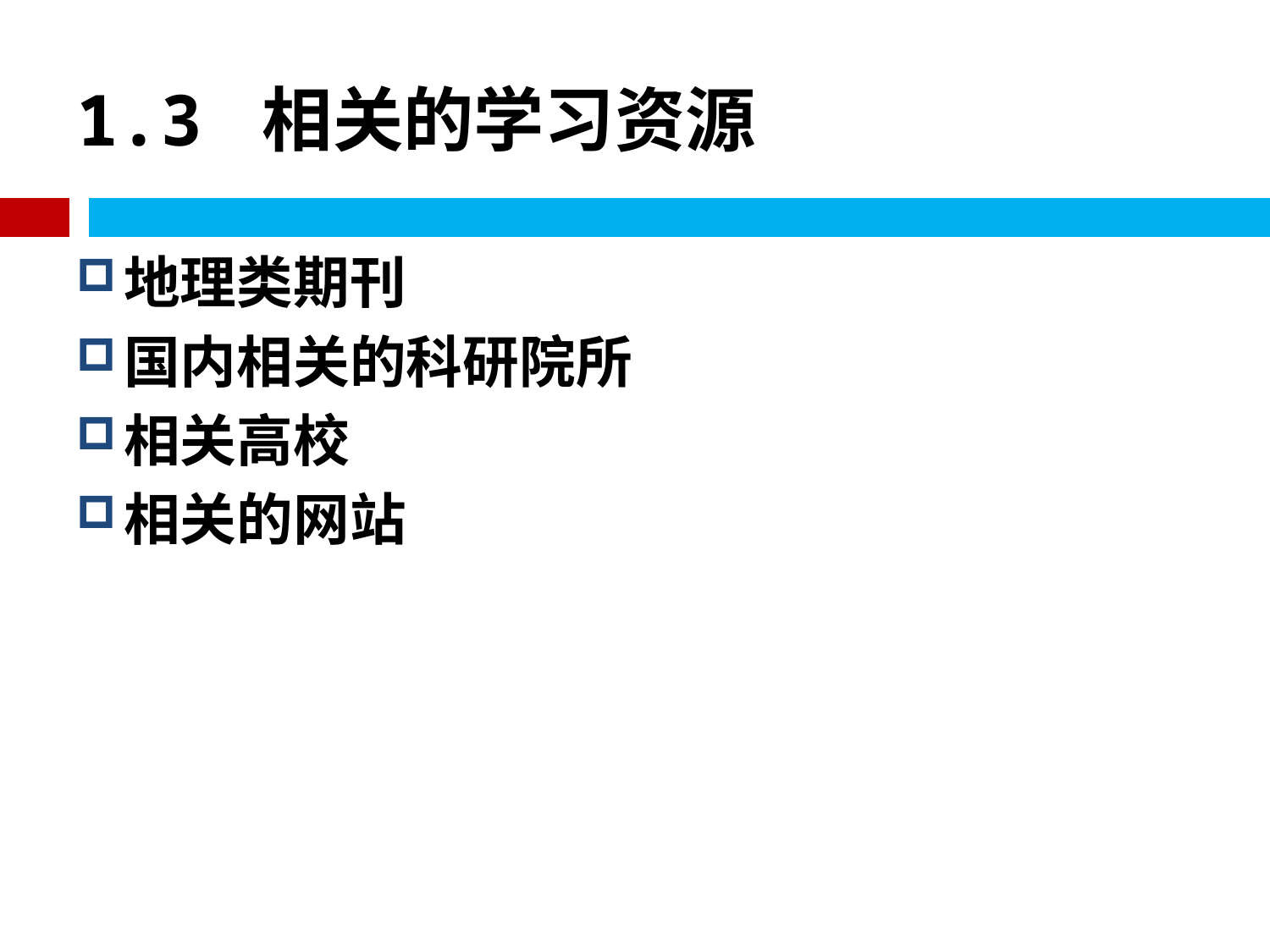

# 1.3 相关的学习资源
地理类期刊
国内相关的科研院所
相关高校
相关的网站